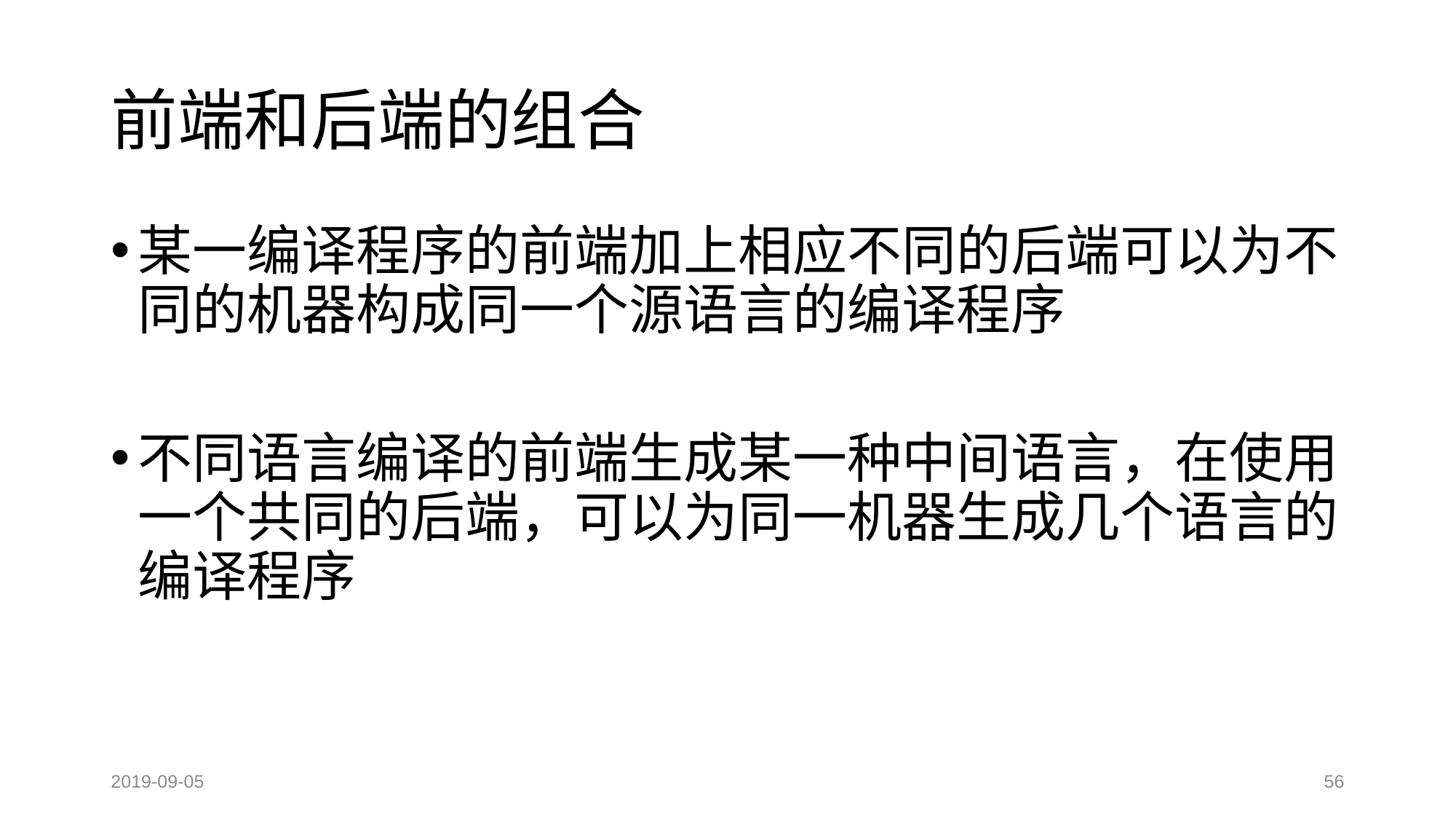

# 前端和后端的组合
某一编译程序的前端加上相应不同的后端可以为不同的机器构成同一个源语言的编译程序

不同语言编译的前端生成某一种中间语言，在使用一个共同的后端，可以为同一机器生成几个语言的编译程序
2019-09-05
56